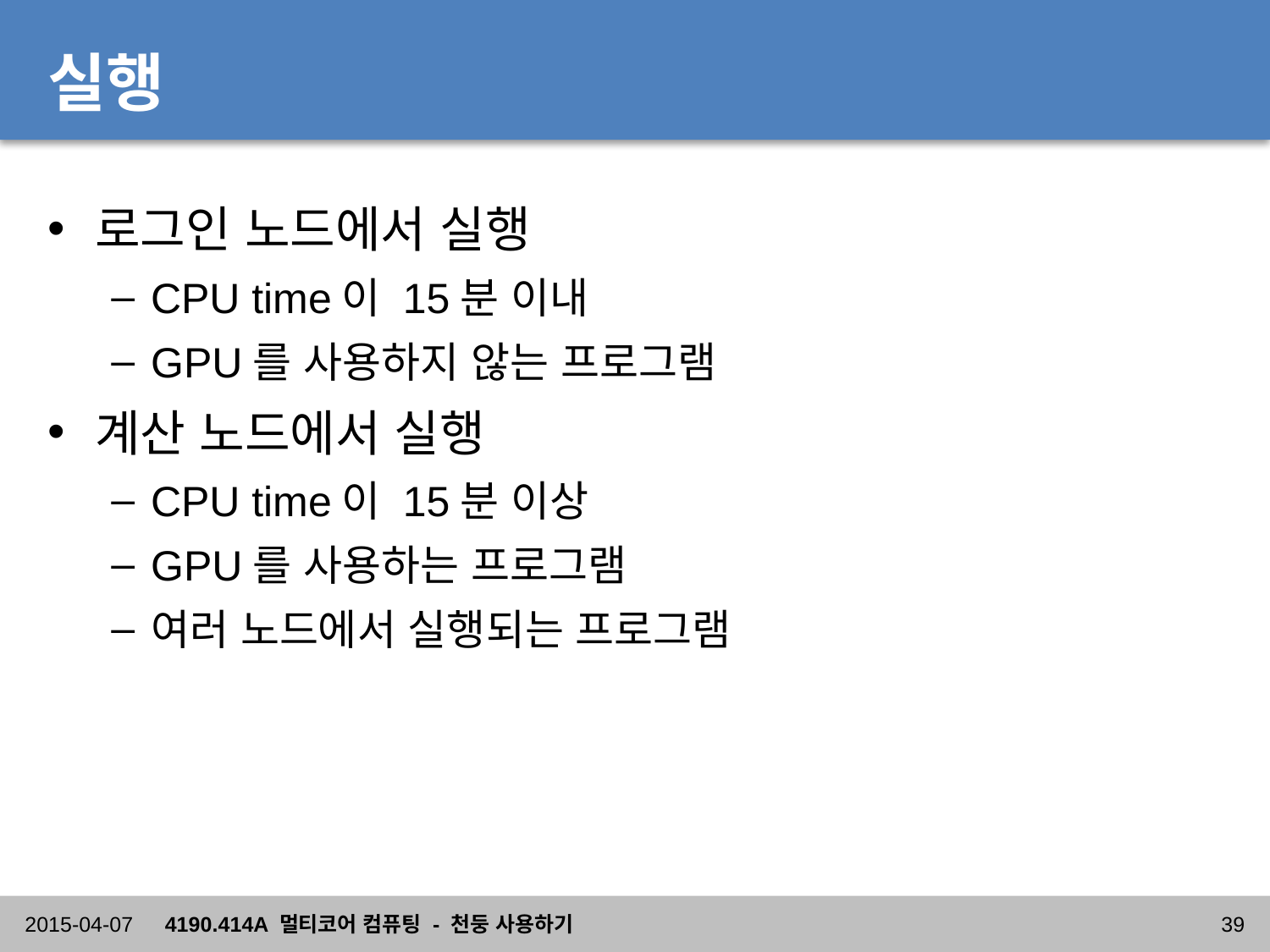

# 실행
로그인 노드에서 실행
CPU time이 15분 이내
GPU를 사용하지 않는 프로그램
계산 노드에서 실행
CPU time이 15분 이상
GPU를 사용하는 프로그램
여러 노드에서 실행되는 프로그램
2015-04-07
4190.414A 멀티코어 컴퓨팅 - 천둥 사용하기
39